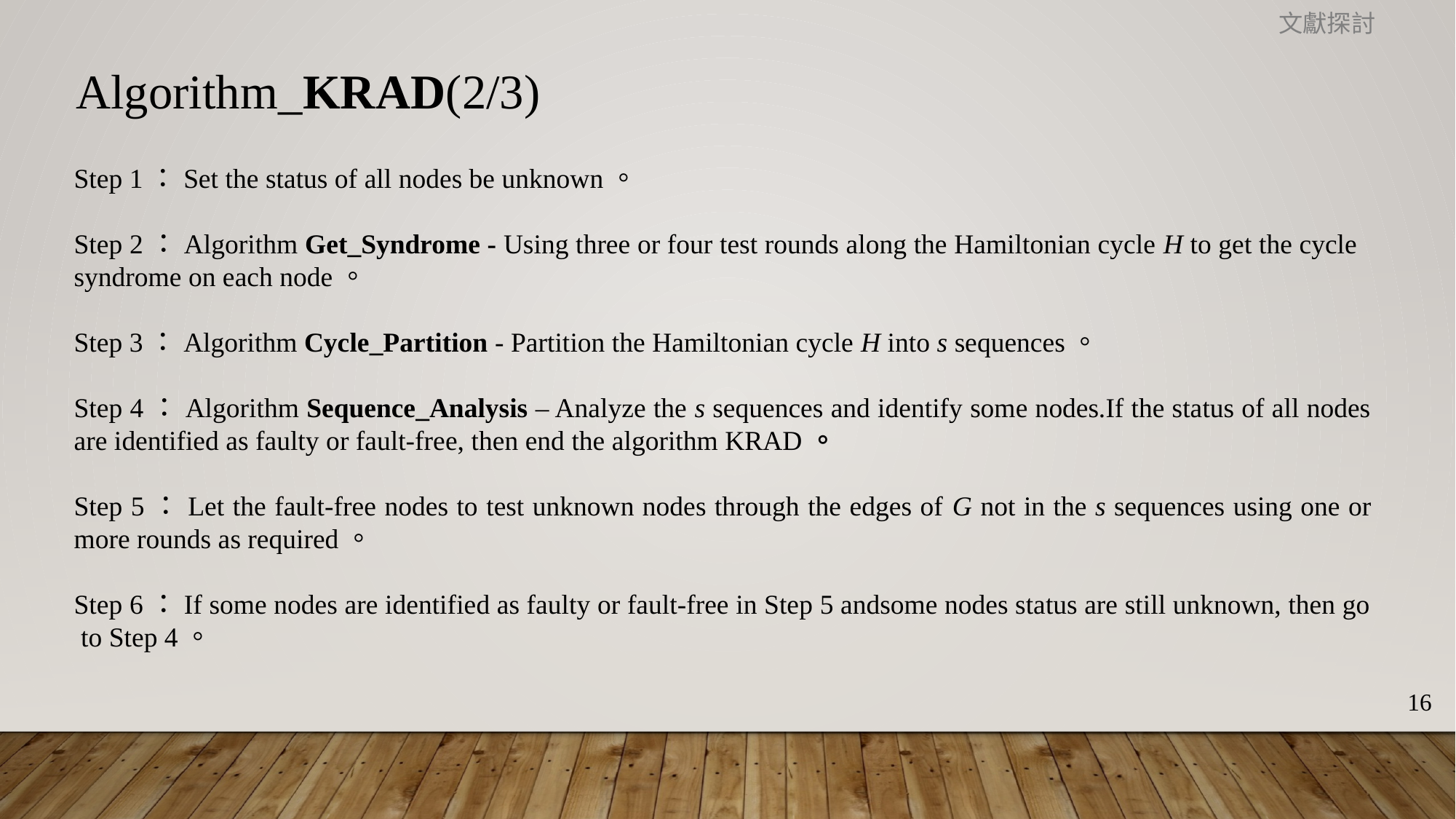

文獻探討
Algorithm_KRAD(2/3)
Step 1：Set the status of all nodes be unknown。

Step 2：Algorithm Get_Syndrome - Using three or four test rounds along the Hamiltonian cycle H to get the cycle   syndrome on each node。

Step 3：Algorithm Cycle_Partition - Partition the Hamiltonian cycle H into s sequences。

Step 4：Algorithm Sequence_Analysis – Analyze the s sequences and identify some nodes.If the status of all nodes are identified as faulty or fault-free, then end the algorithm KRAD。

Step 5：Let the fault-free nodes to test unknown nodes through the edges of G not in the s sequences using one or more rounds as required。

Step 6：If some nodes are identified as faulty or fault-free in Step 5 andsome nodes status are still unknown, then go  to Step 4。
16